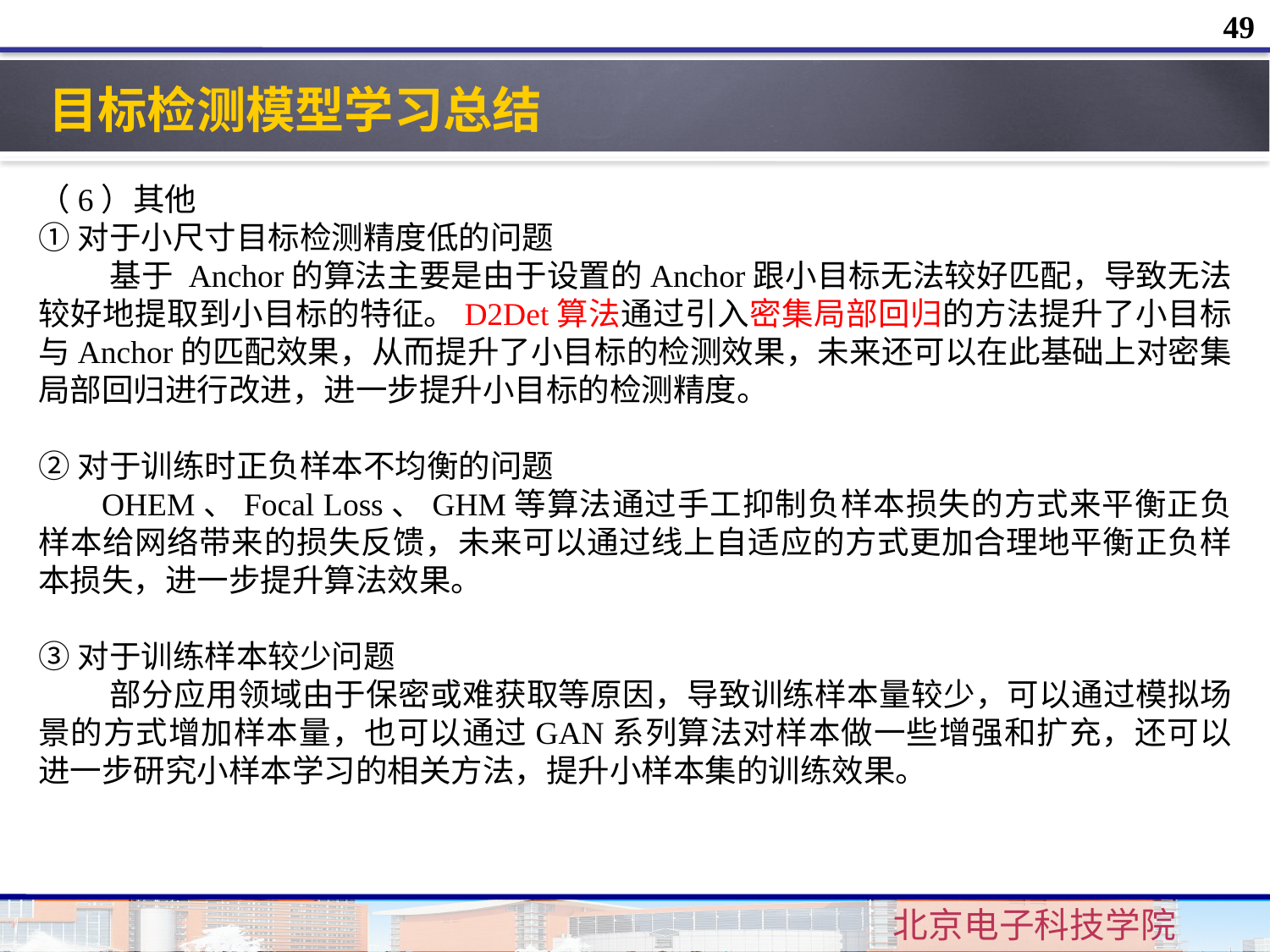

49
目标检测模型学习总结
（6）其他
①对于小尺寸目标检测精度低的问题
  基于 Anchor的算法主要是由于设置的Anchor跟小目标无法较好匹配，导致无法较好地提取到小目标的特征。D2Det算法通过引入密集局部回归的方法提升了小目标与Anchor的匹配效果，从而提升了小目标的检测效果，未来还可以在此基础上对密集局部回归进行改进，进一步提升小目标的检测精度。

②对于训练时正负样本不均衡的问题
  OHEM、Focal Loss、GHM等算法通过手工抑制负样本损失的方式来平衡正负样本给网络带来的损失反馈，未来可以通过线上自适应的方式更加合理地平衡正负样本损失，进一步提升算法效果。

③对于训练样本较少问题
  部分应用领域由于保密或难获取等原因，导致训练样本量较少，可以通过模拟场景的方式增加样本量，也可以通过GAN系列算法对样本做一些增强和扩充，还可以进一步研究小样本学习的相关方法，提升小样本集的训练效果。